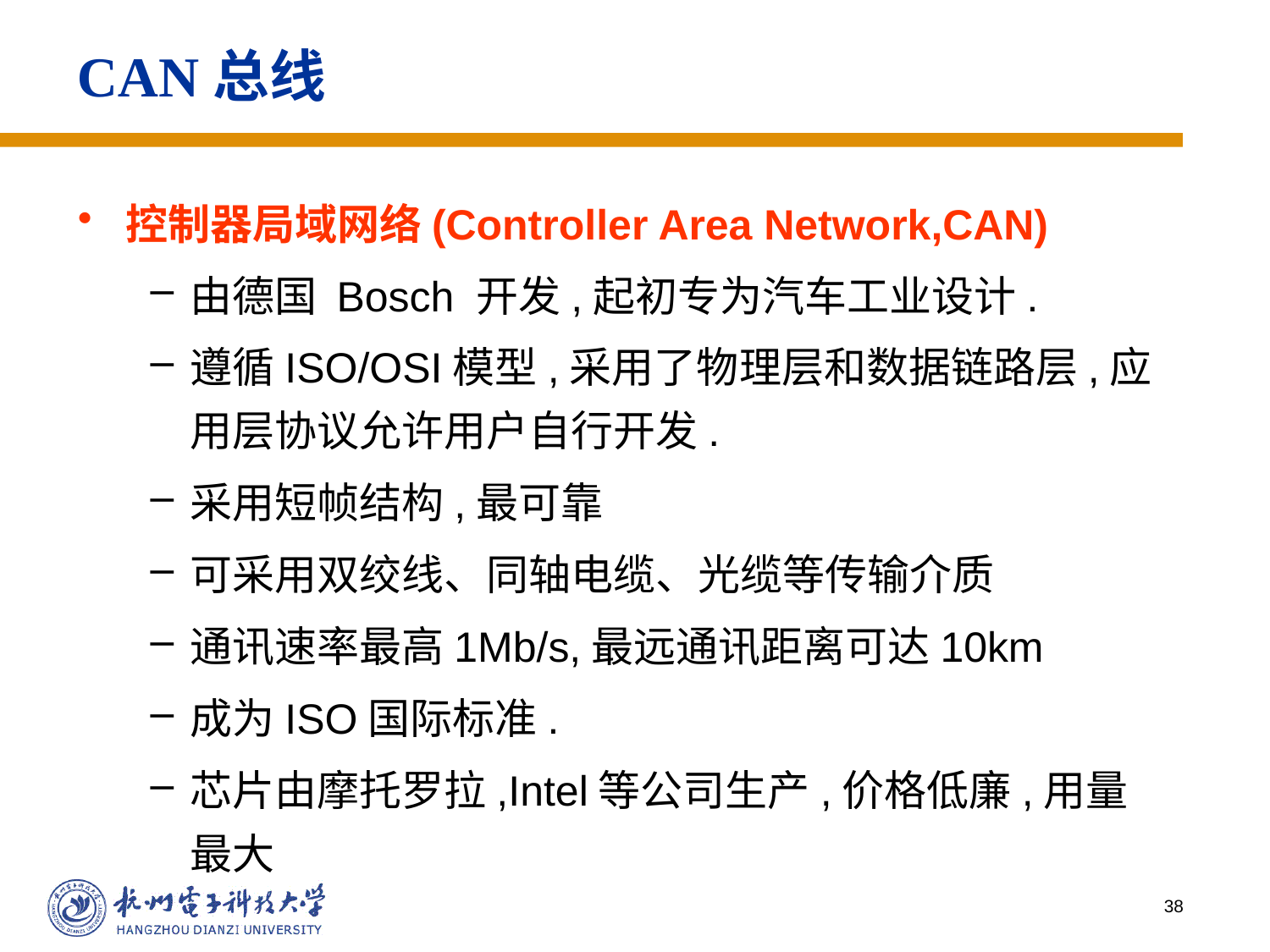

# CAN总线
控制器局域网络(Controller Area Network,CAN)
由德国 Bosch 开发,起初专为汽车工业设计.
遵循ISO/OSI模型,采用了物理层和数据链路层,应用层协议允许用户自行开发.
采用短帧结构,最可靠
可采用双绞线、同轴电缆、光缆等传输介质
通讯速率最高1Mb/s,最远通讯距离可达10km
成为ISO国际标准.
芯片由摩托罗拉,Intel等公司生产,价格低廉,用量最大